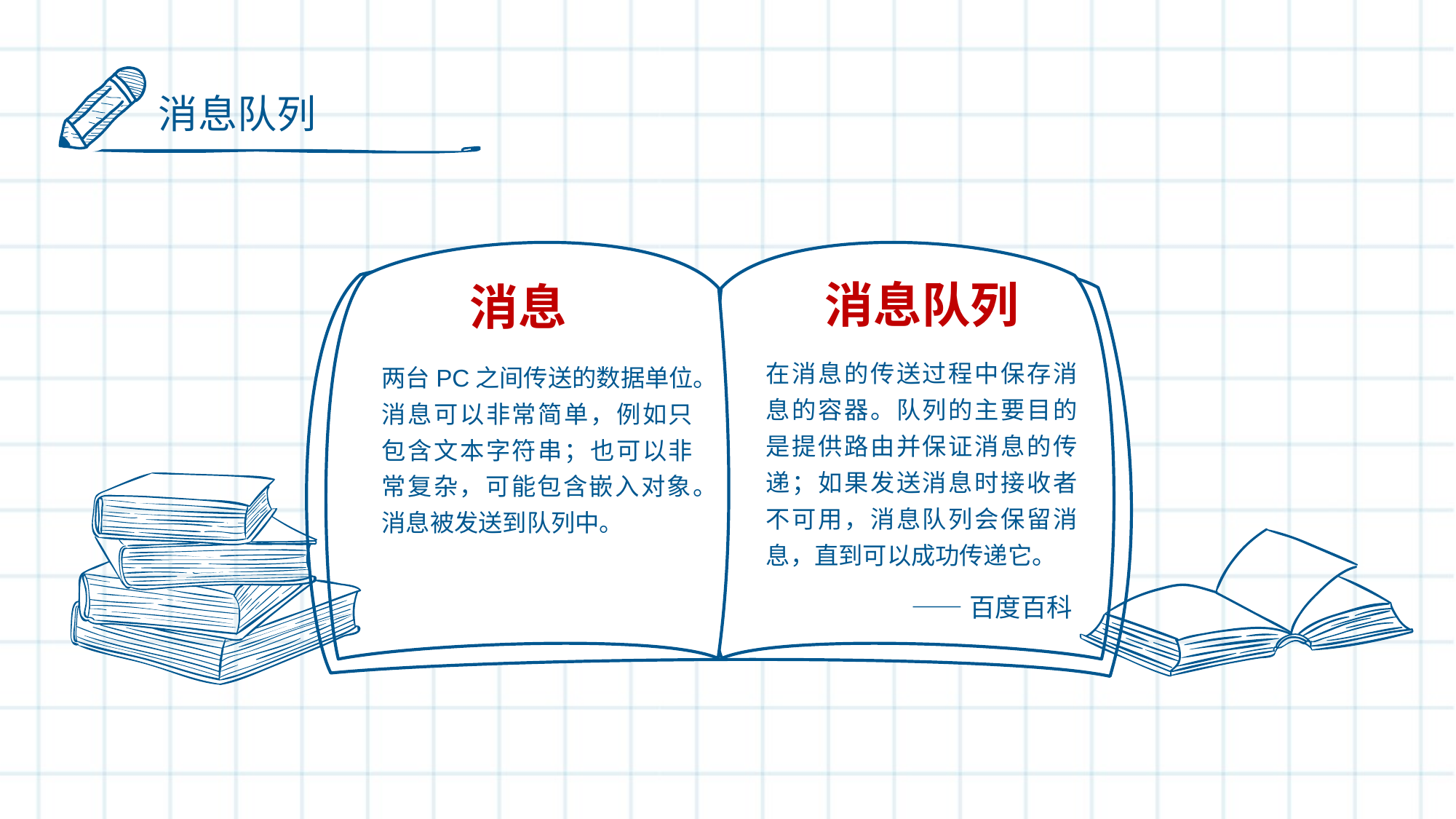

消息队列

消息队列
消息
在消息的传送过程中保存消息的容器。队列的主要目的是提供路由并保证消息的传递；如果发送消息时接收者不可用，消息队列会保留消息，直到可以成功传递它。

两台PC之间传送的数据单位。消息可以非常简单，例如只包含文本字符串；也可以非常复杂，可能包含嵌入对象。消息被发送到队列中。

——百度百科